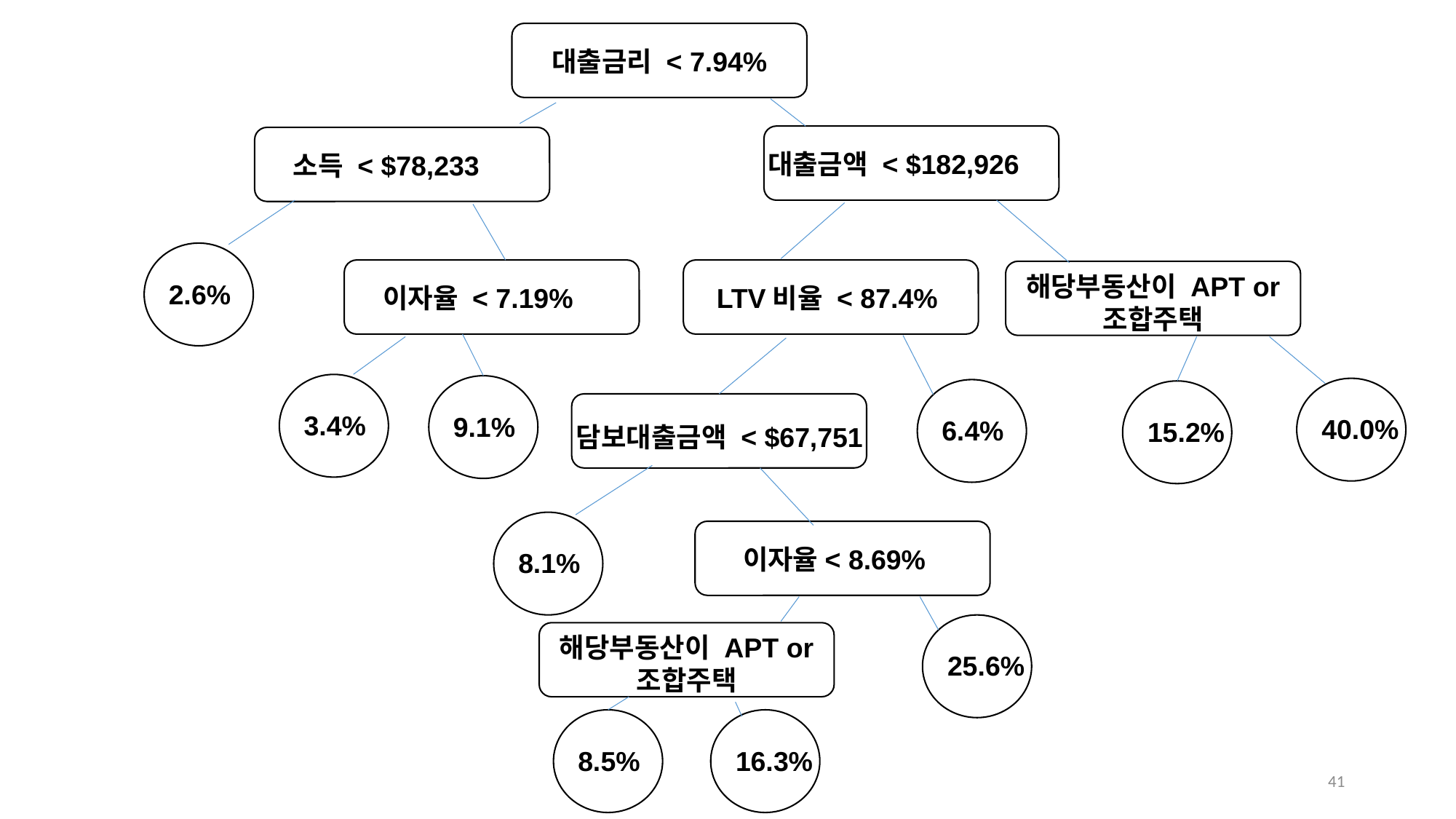

대출금리 < 7.94%

대출금액 < $182,926
소득 < $78,233

해당부동산이 APT or
조합주택
2.6%
이자율 < 7.19%
LTV비율 < 87.4%

3.4%
9.1%
40.0%
6.4%
15.2%
담보대출금액 < $67,751

이자율< 8.69%
8.1%

해당부동산이 APT or
조합주택
25.6%

8.5%
16.3%
41